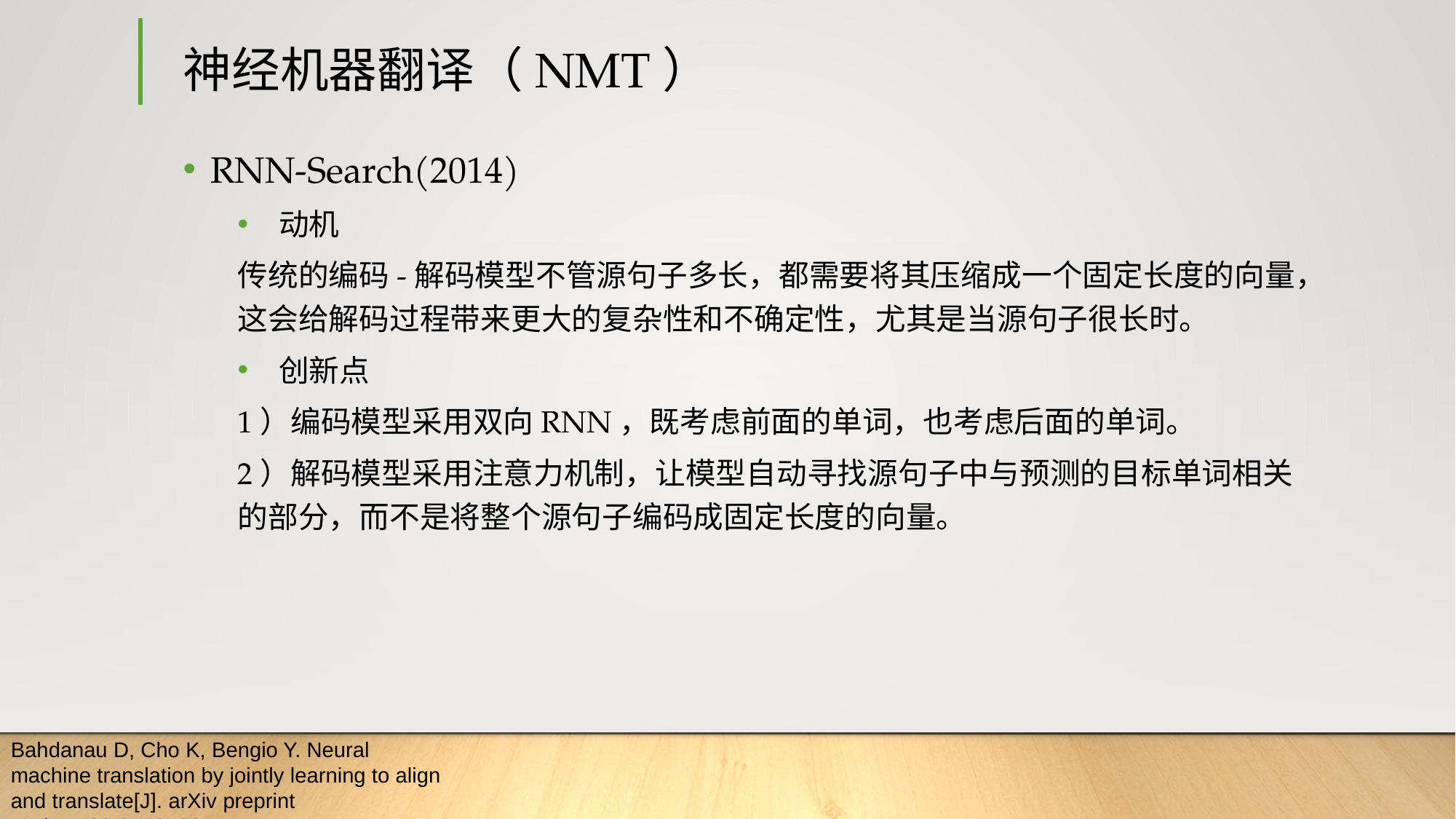

# 神经机器翻译（NMT）
RNN-Search(2014)
动机
传统的编码-解码模型不管源句子多长，都需要将其压缩成一个固定长度的向量，这会给解码过程带来更大的复杂性和不确定性，尤其是当源句子很长时。
创新点
1）编码模型采用双向RNN，既考虑前面的单词，也考虑后面的单词。
2）解码模型采用注意力机制，让模型自动寻找源句子中与预测的目标单词相关的部分，而不是将整个源句子编码成固定长度的向量。
Bahdanau D, Cho K, Bengio Y. Neural machine translation by jointly learning to align and translate[J]. arXiv preprint arXiv:1409.0473, 2014.